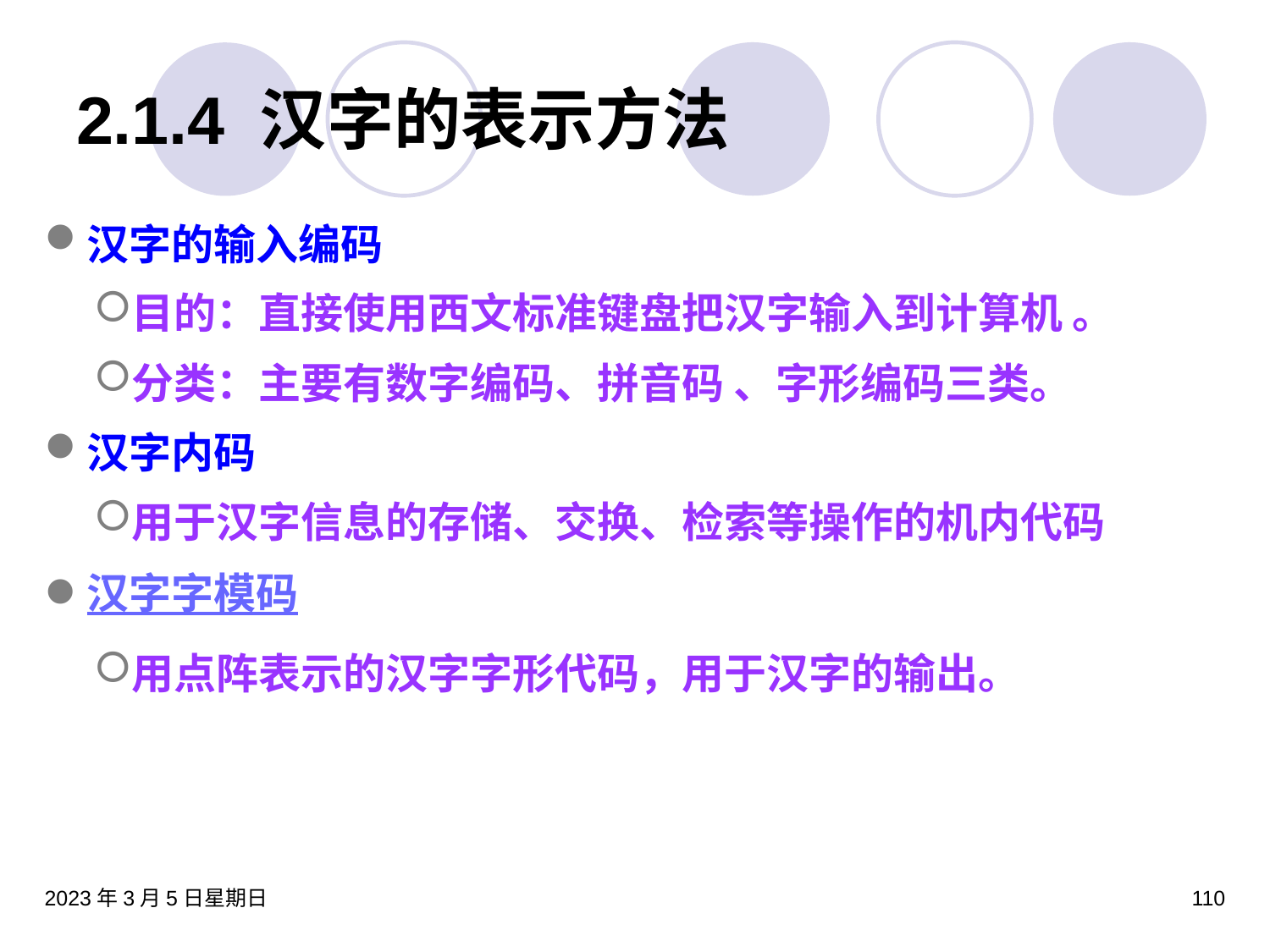

# 2.1.4 汉字的表示方法
汉字的输入编码
目的：直接使用西文标准键盘把汉字输入到计算机 。
分类：主要有数字编码、拼音码 、字形编码三类。
汉字内码
用于汉字信息的存储、交换、检索等操作的机内代码
汉字字模码
用点阵表示的汉字字形代码，用于汉字的输出。
2023年3月5日星期日
110